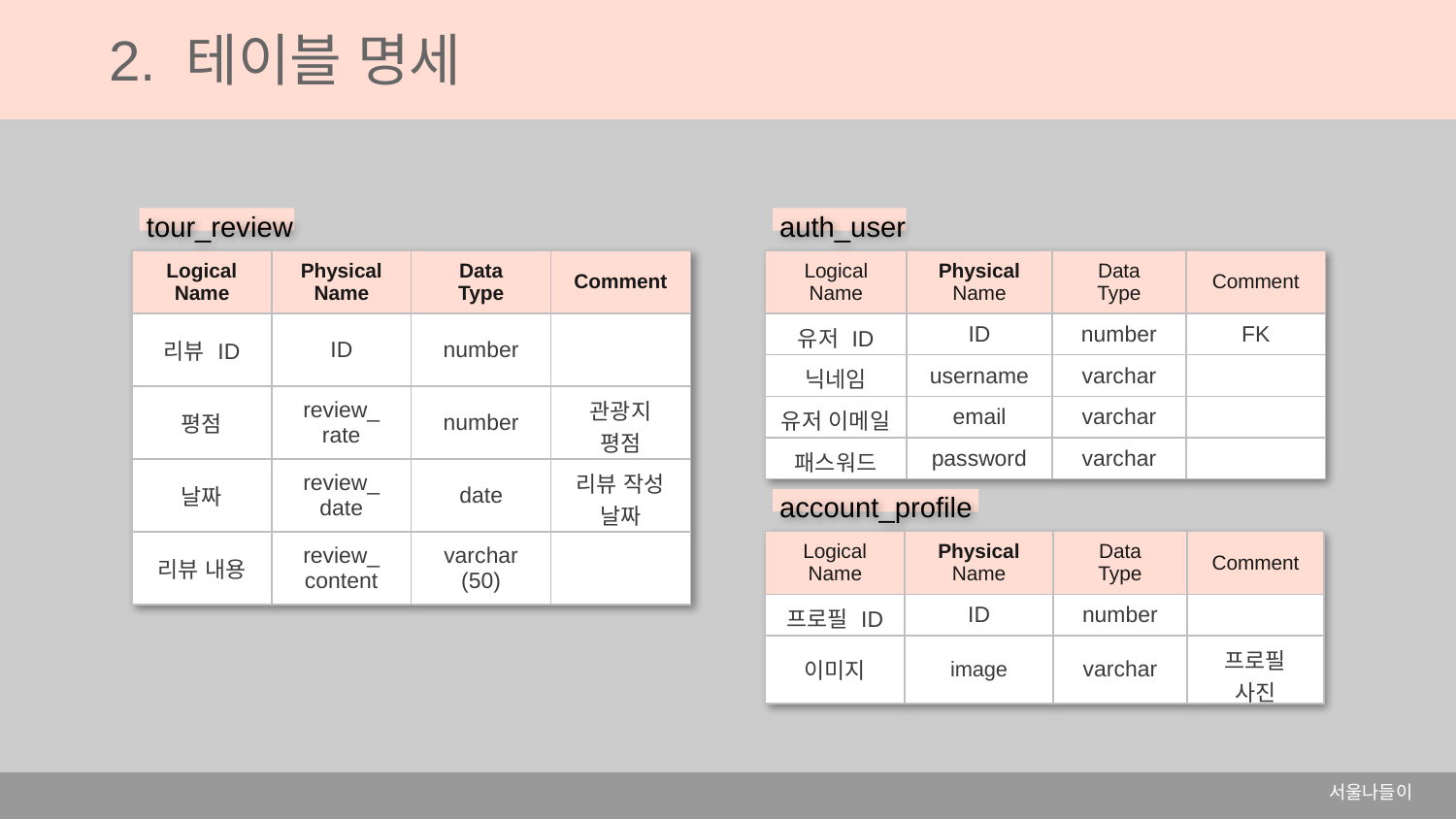

2. 테이블 명세
tour_review
auth_user

| Logical Name | Physical Name | Data Type | Comment |
| --- | --- | --- | --- |
| 리뷰 ID | ID | number |  |
| 평점 | review\_ rate | number | 관광지 평점 |
| 날짜 | review\_ date | date | 리뷰 작성 날짜 |
| 리뷰 내용 | review\_ content | varchar (50) |  |
| Logical Name | Physical Name | Data Type | Comment |
| --- | --- | --- | --- |
| 유저 ID | ID | number | FK |
| 닉네임 | username | varchar |  |
| 유저 이메일 | email | varchar |  |
| 패스워드 | password | varchar |  |
account_profile

| Logical Name | Physical Name | Data Type | Comment |
| --- | --- | --- | --- |
| 프로필 ID | ID | number |  |
| 이미지 | image | varchar | 프로필 사진 |
서울나들이